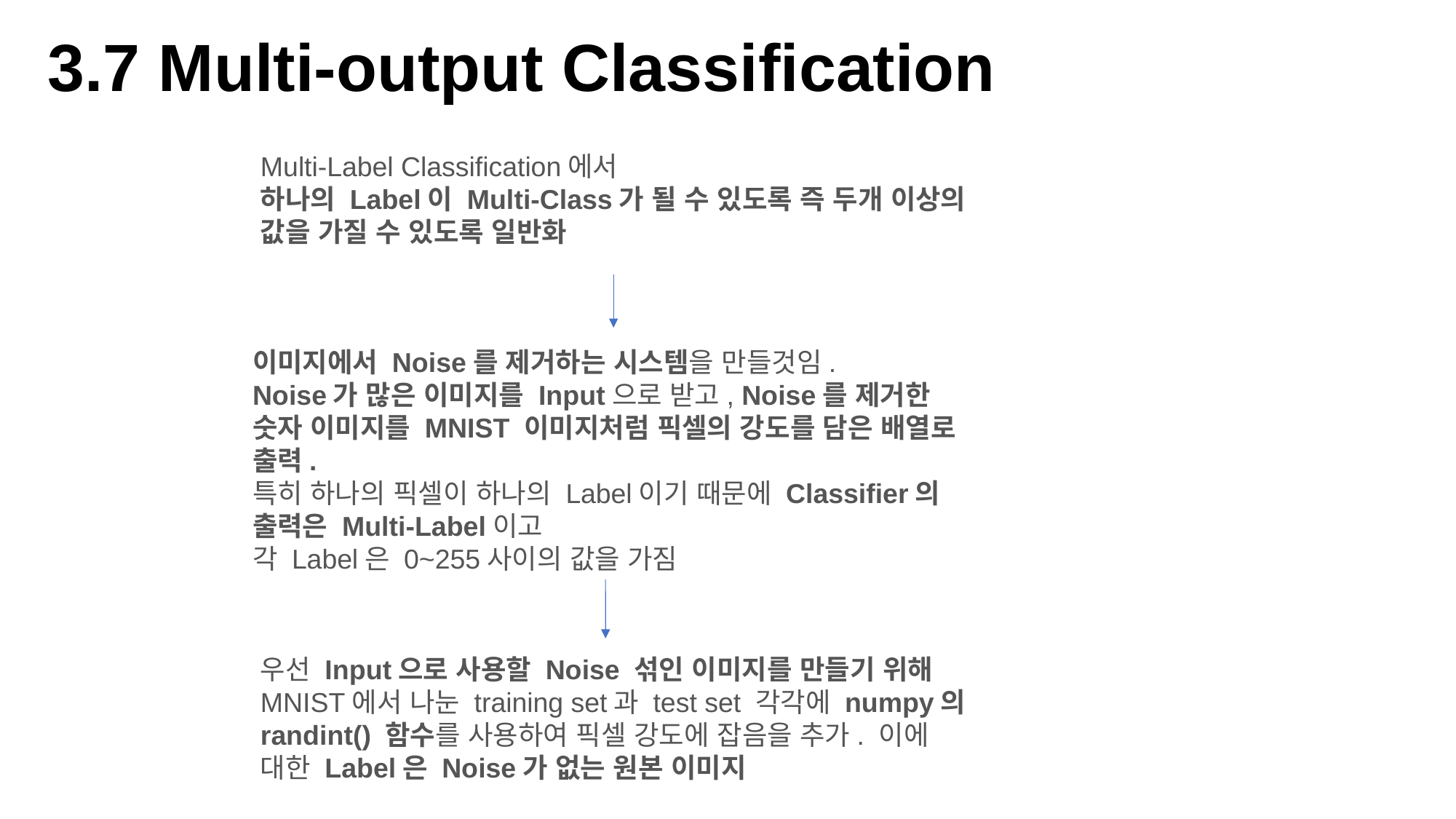

# 3.7 Multi-output Classification
Multi-Label Classification에서
하나의 Label이 Multi-Class가 될 수 있도록 즉 두개 이상의 값을 가질 수 있도록 일반화
이미지에서 Noise를 제거하는 시스템을 만들것임.
Noise가 많은 이미지를 Input으로 받고, Noise를 제거한 숫자 이미지를 MNIST 이미지처럼 픽셀의 강도를 담은 배열로 출력.
특히 하나의 픽셀이 하나의 Label이기 때문에 Classifier의 출력은 Multi-Label이고
각 Label은 0~255사이의 값을 가짐
우선 Input으로 사용할 Noise 섞인 이미지를 만들기 위해 MNIST에서 나눈 training set과 test set 각각에 numpy의 randint() 함수를 사용하여 픽셀 강도에 잡음을 추가. 이에 대한 Label은 Noise가 없는 원본 이미지